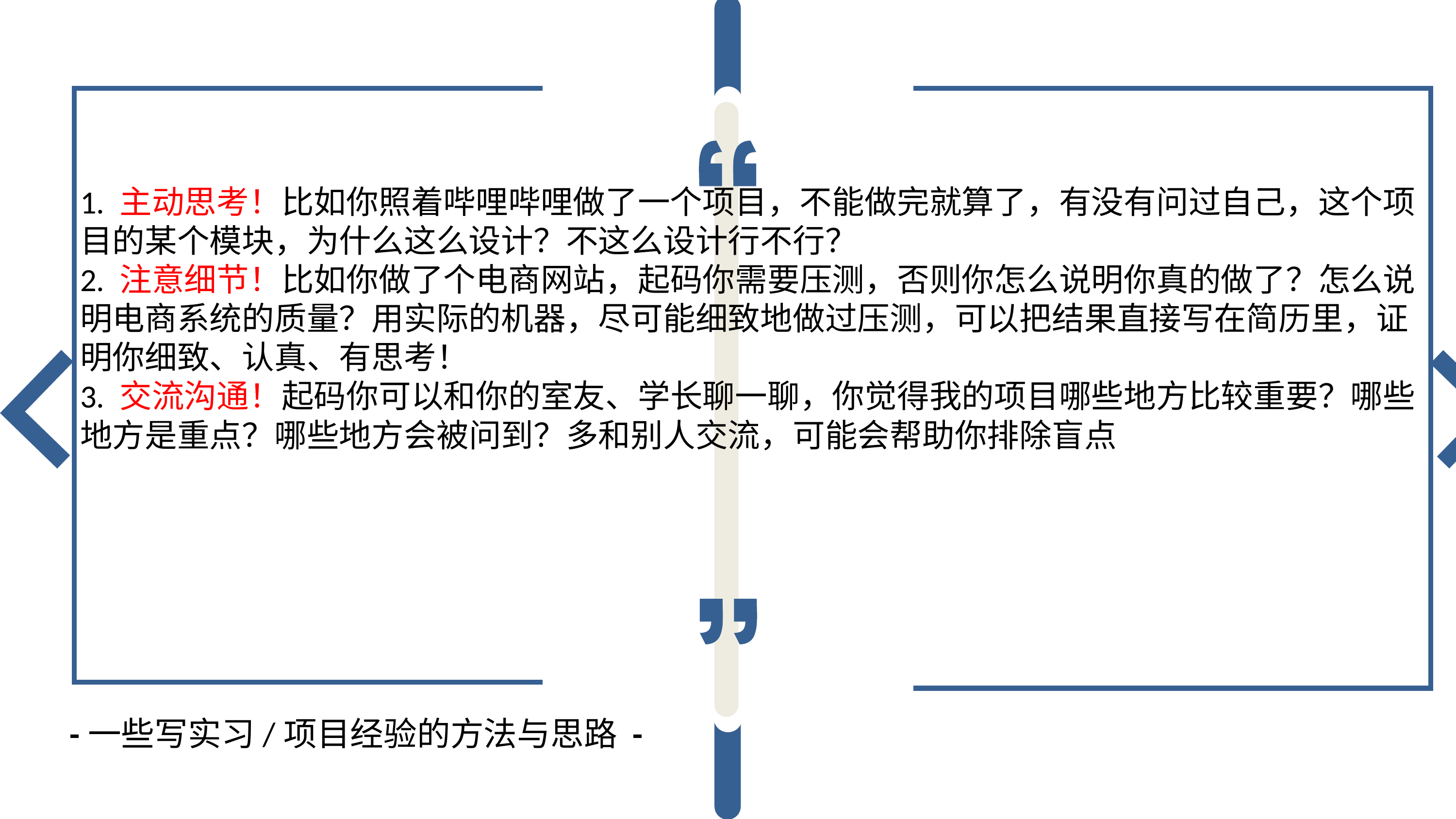

1. 主动思考！比如你照着哔哩哔哩做了一个项目，不能做完就算了，有没有问过自己，这个项目的某个模块，为什么这么设计？不这么设计行不行？
2. 注意细节！比如你做了个电商网站，起码你需要压测，否则你怎么说明你真的做了？怎么说明电商系统的质量？用实际的机器，尽可能细致地做过压测，可以把结果直接写在简历里，证明你细致、认真、有思考！
3. 交流沟通！起码你可以和你的室友、学长聊一聊，你觉得我的项目哪些地方比较重要？哪些地方是重点？哪些地方会被问到？多和别人交流，可能会帮助你排除盲点

-一些写实习/项目经验的方法与思路 -